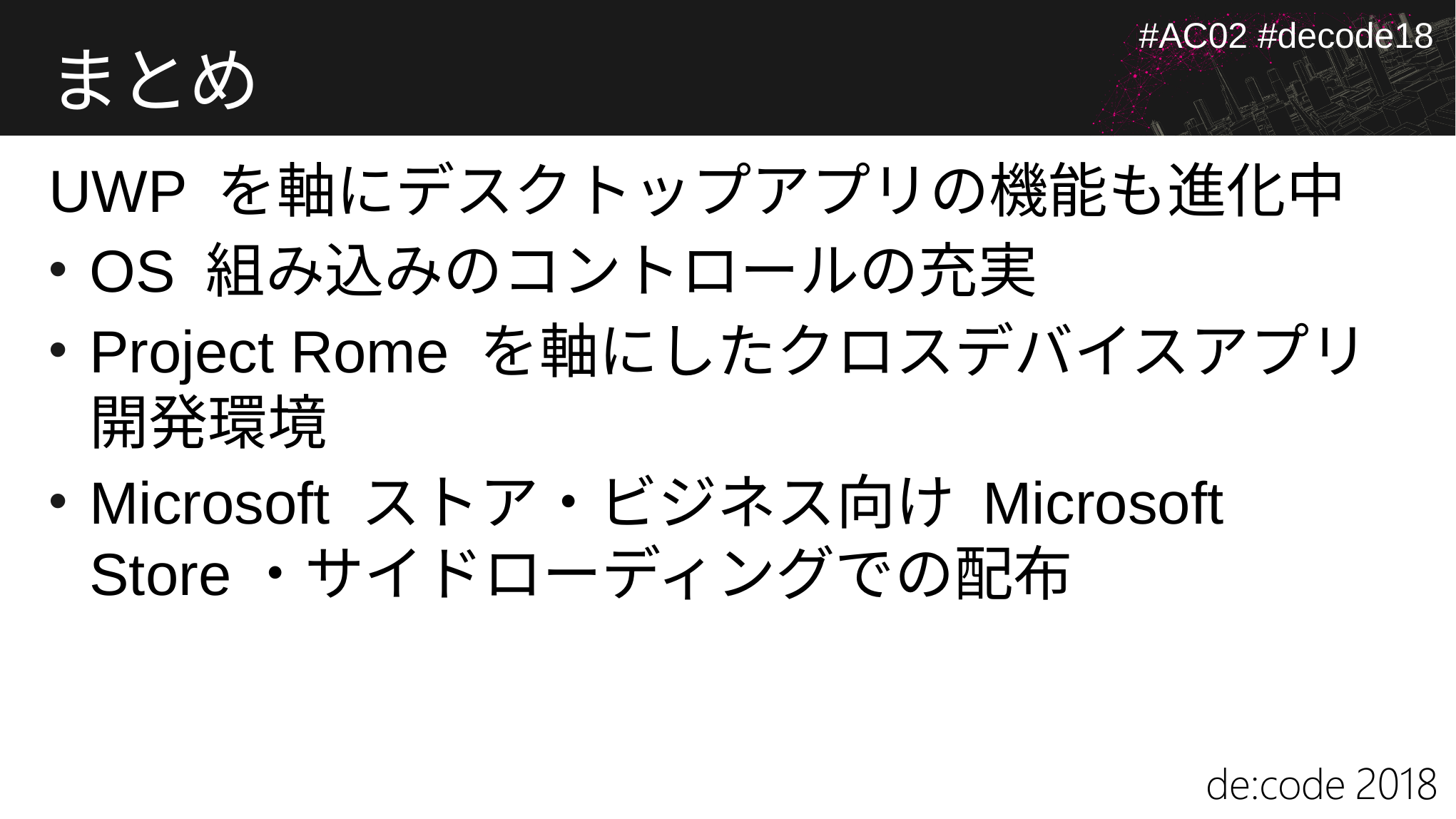

# まとめ
UWP を軸にデスクトップアプリの機能も進化中
OS 組み込みのコントロールの充実
Project Rome を軸にしたクロスデバイスアプリ開発環境
Microsoft ストア・ビジネス向け Microsoft Store・サイドローディングでの配布